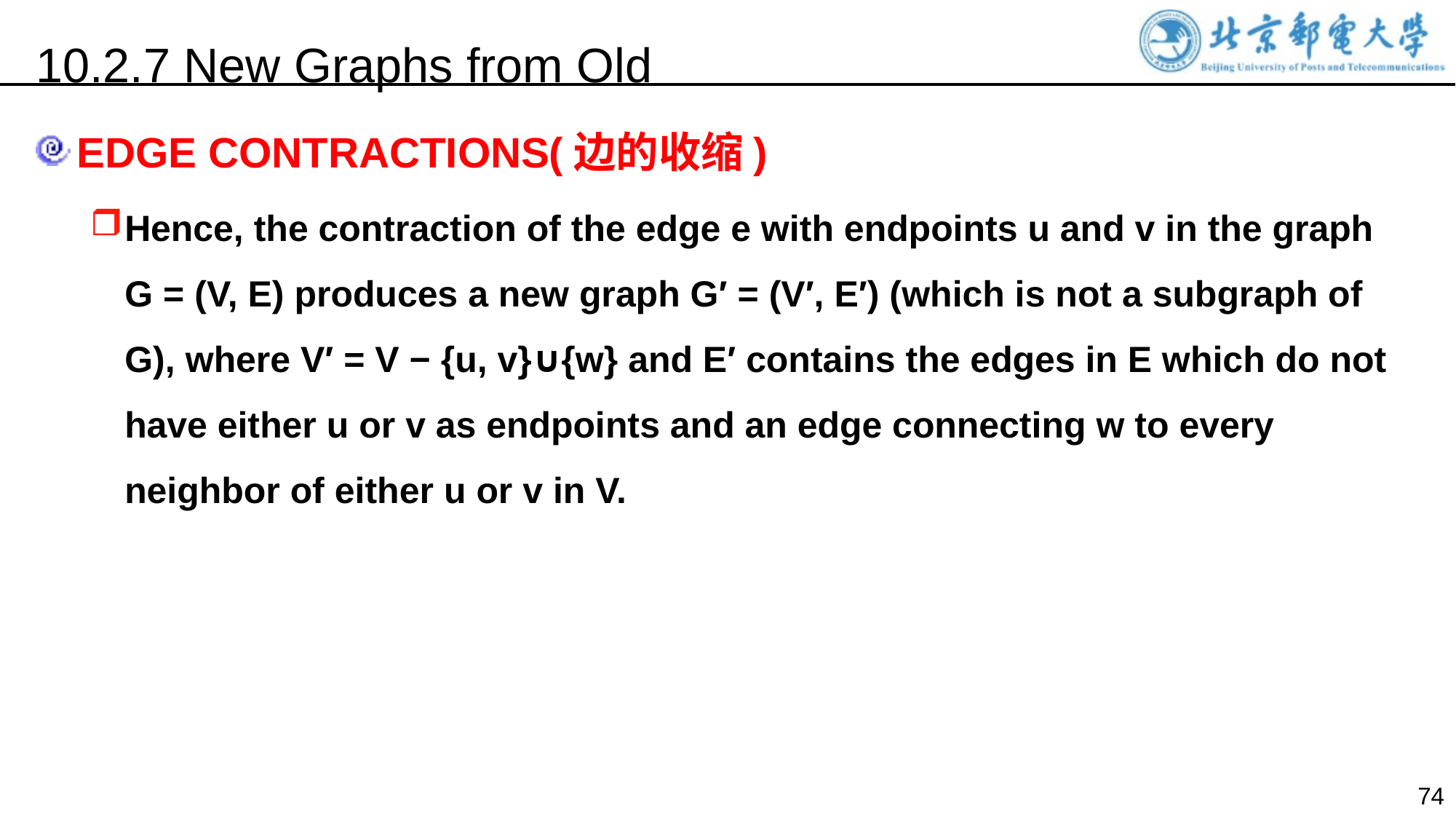

10.2.7 New Graphs from Old
EDGE CONTRACTIONS(边的收缩)
Hence, the contraction of the edge e with endpoints u and v in the graph G = (V, E) produces a new graph G′ = (V′, E′) (which is not a subgraph of G), where V′ = V − {u, v}∪{w} and E′ contains the edges in E which do not have either u or v as endpoints and an edge connecting w to every neighbor of either u or v in V.